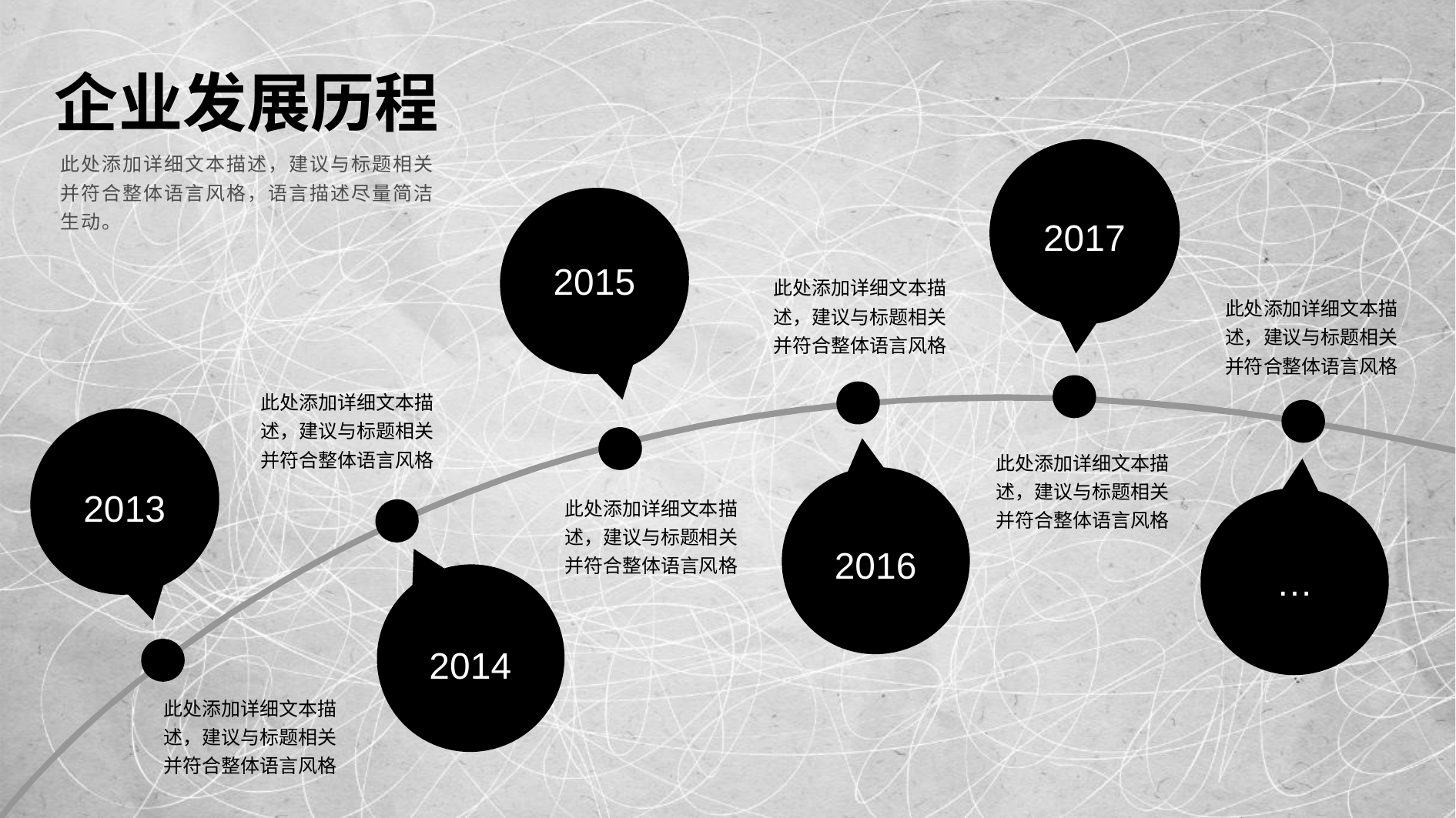

企业发展历程

此处添加详细文本描述，建议与标题相关并符合整体语言风格，语言描述尽量简洁生动。

2017
2015
此处添加详细文本描述，建议与标题相关并符合整体语言风格
此处添加详细文本描述，建议与标题相关并符合整体语言风格

此处添加详细文本描述，建议与标题相关并符合整体语言风格

此处添加详细文本描述，建议与标题相关并符合整体语言风格

2013

此处添加详细文本描述，建议与标题相关并符合整体语言风格

2016
…

2014

此处添加详细文本描述，建议与标题相关并符合整体语言风格